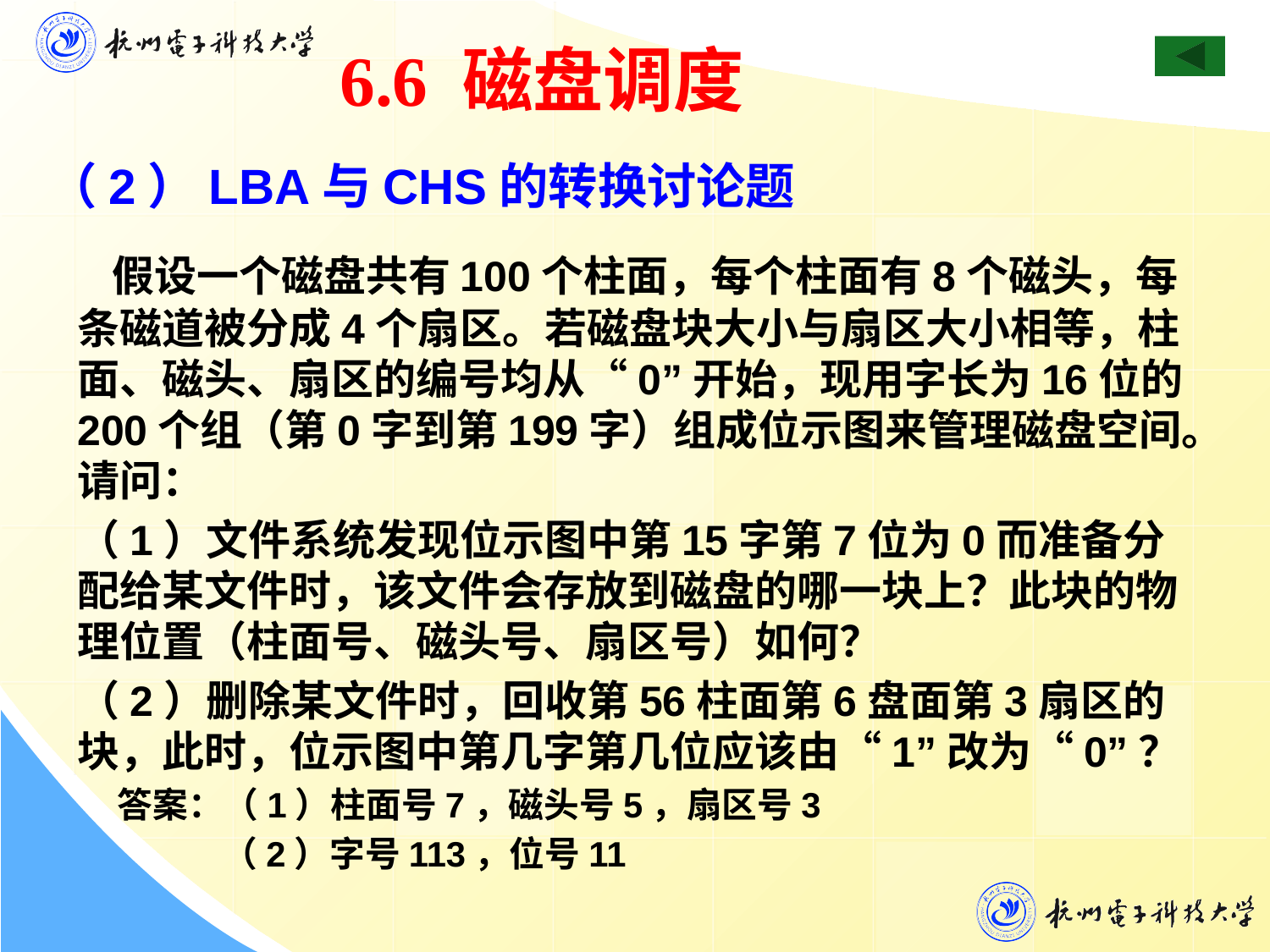

6.6 磁盘调度

（2）LBA与CHS的转换讨论题
  假设一个磁盘共有100个柱面，每个柱面有8个磁头，每条磁道被分成4个扇区。若磁盘块大小与扇区大小相等，柱面、磁头、扇区的编号均从“0”开始，现用字长为16位的200个组（第0字到第199字）组成位示图来管理磁盘空间。请问：
（1）文件系统发现位示图中第15字第7位为0而准备分配给某文件时，该文件会存放到磁盘的哪一块上？此块的物理位置（柱面号、磁头号、扇区号）如何？
（2）删除某文件时，回收第56柱面第6盘面第3扇区的块，此时，位示图中第几字第几位应该由“1”改为“0”？

答案：（1）柱面号7，磁头号5，扇区号3
            （2）字号113，位号11